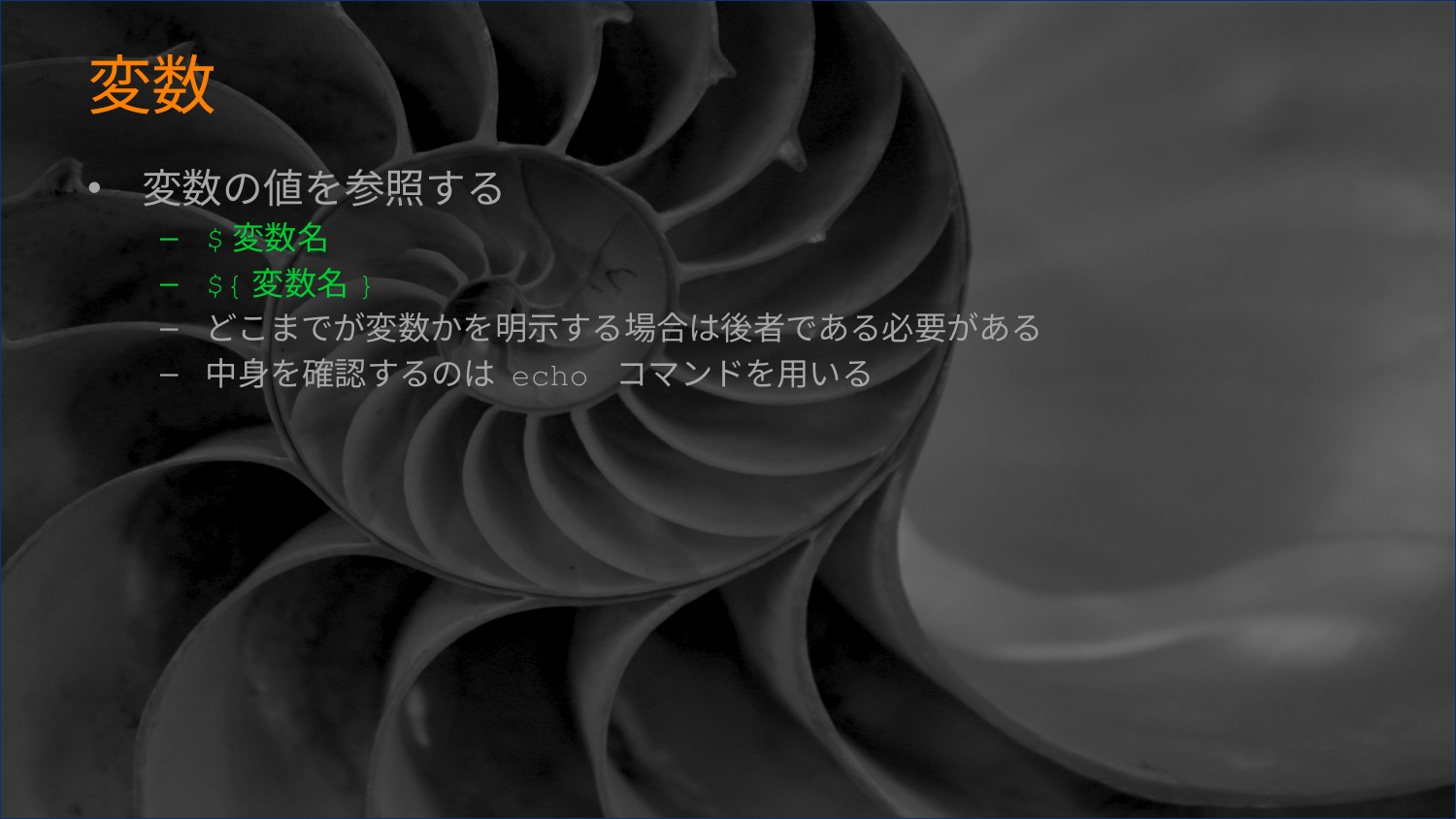

# 変数
変数の値を参照する
$変数名
${変数名}
どこまでが変数かを明示する場合は後者である必要がある
中身を確認するのは echo コマンドを用いる